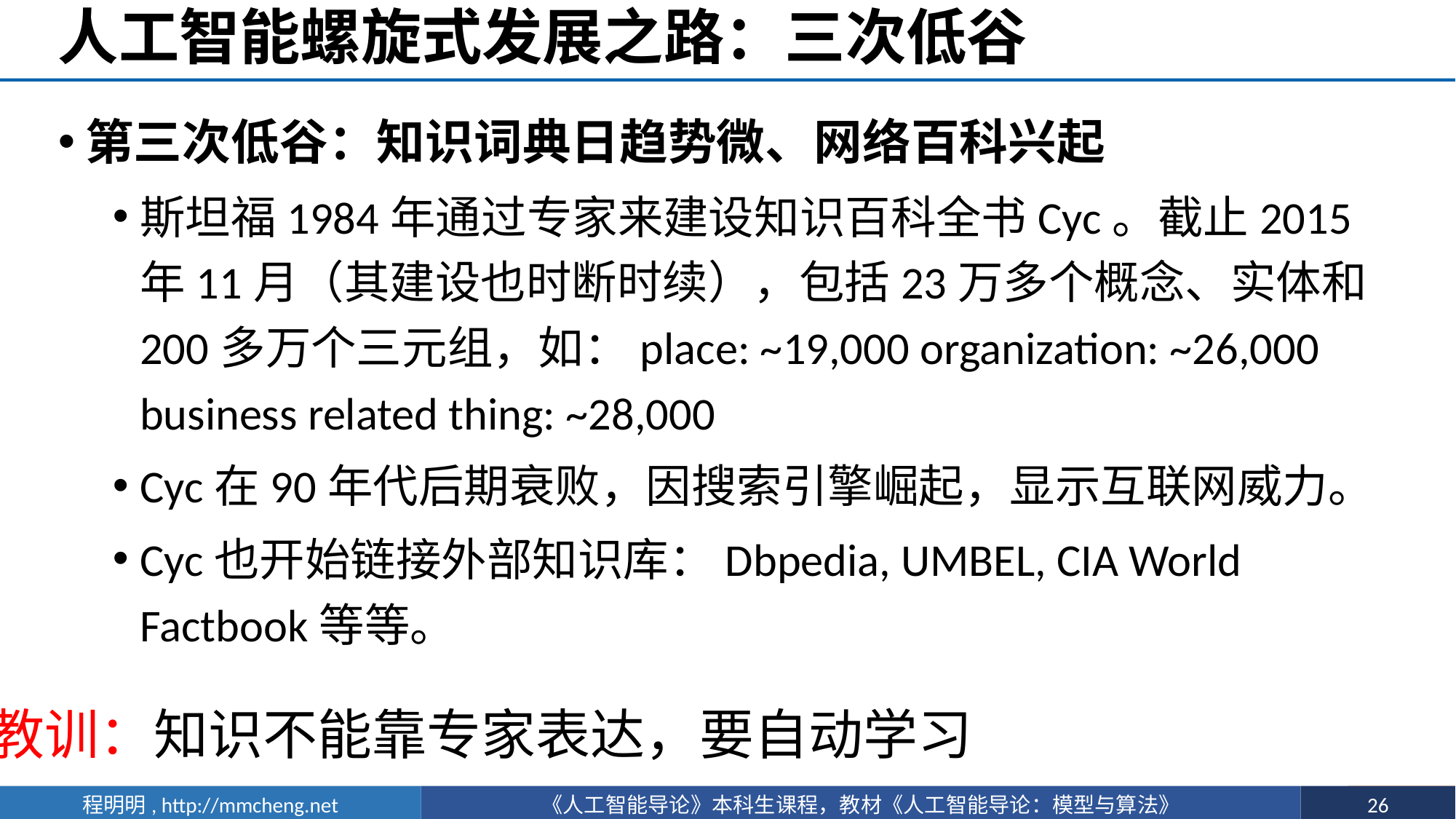

# 人工智能螺旋式发展之路：三次低谷
第三次低谷：知识词典日趋势微、网络百科兴起
斯坦福1984年通过专家来建设知识百科全书Cyc。截止2015年11月（其建设也时断时续），包括23万多个概念、实体和200多万个三元组，如：place: ~19,000 organization: ~26,000 business related thing: ~28,000
Cyc在90年代后期衰败，因搜索引擎崛起，显示互联网威力。
Cyc也开始链接外部知识库：Dbpedia, UMBEL, CIA World Factbook等等。

教训：知识不能靠专家表达，要自动学习